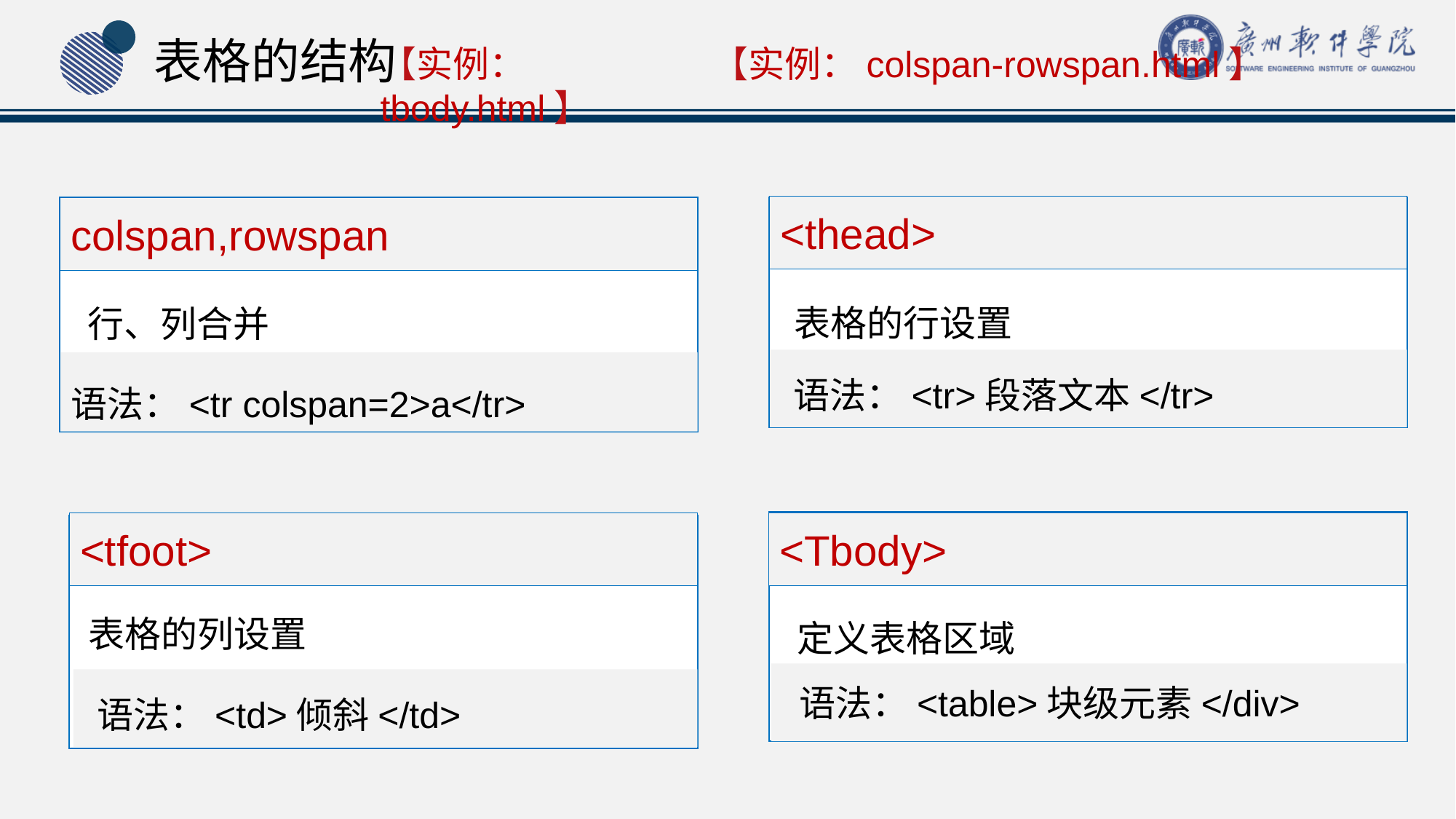

# 表格的结构
【实例：colspan-rowspan.html】
【实例：tbody.html】
<thead>
colspan,rowspan

表格的行设置
行、列合并
 语法：<tr>段落文本</tr>
语法：<tr colspan=2>a</tr>

<Tbody>
<tfoot>

表格的列设置
定义表格区域
 语法：<table>块级元素</div>
 语法：<td>倾斜</td>